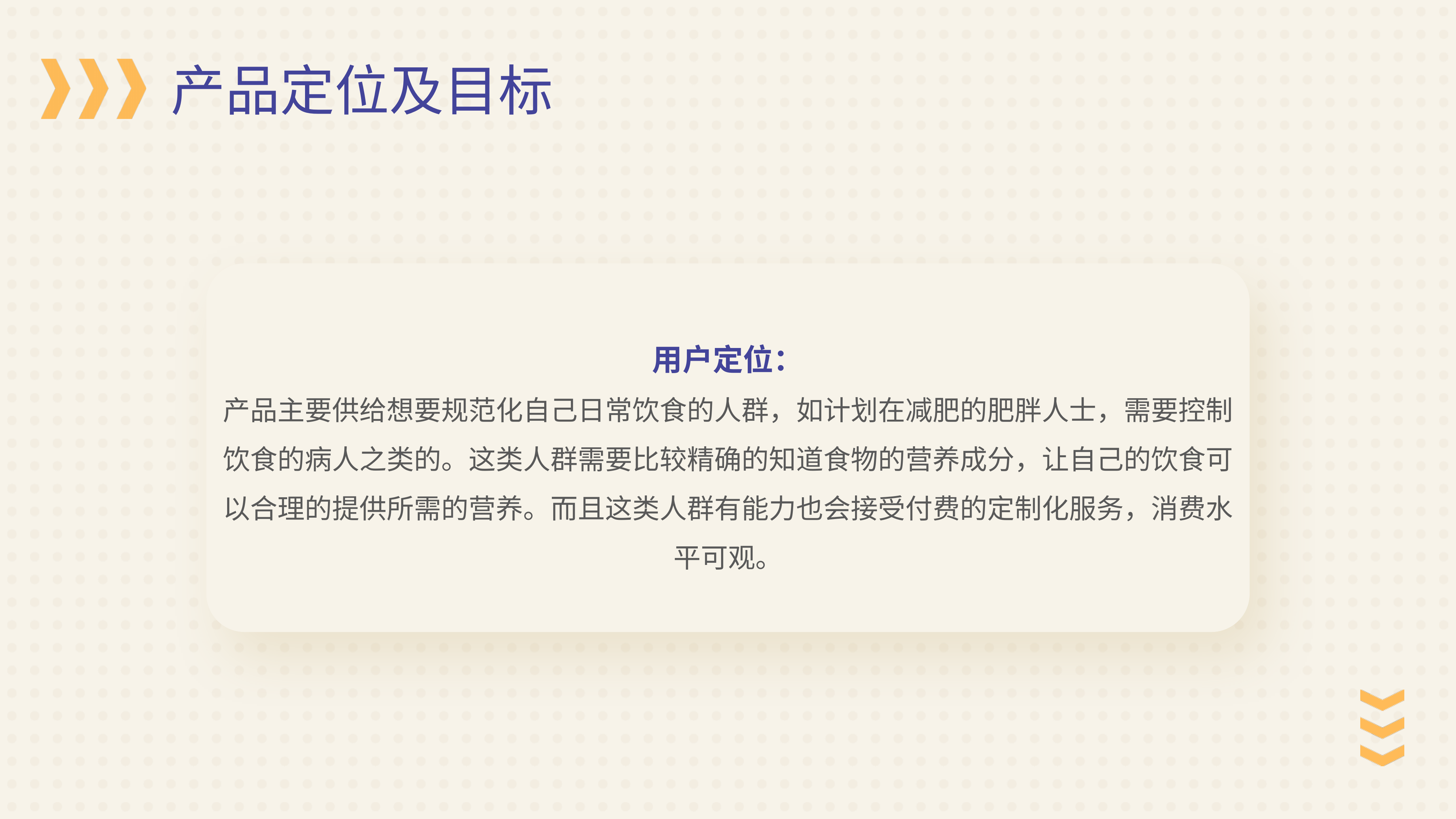

产品定位及目标
用户定位：
产品主要供给想要规范化自己日常饮食的人群，如计划在减肥的肥胖人士，需要控制饮食的病人之类的。这类人群需要比较精确的知道食物的营养成分，让自己的饮食可以合理的提供所需的营养。而且这类人群有能力也会接受付费的定制化服务，消费水平可观。